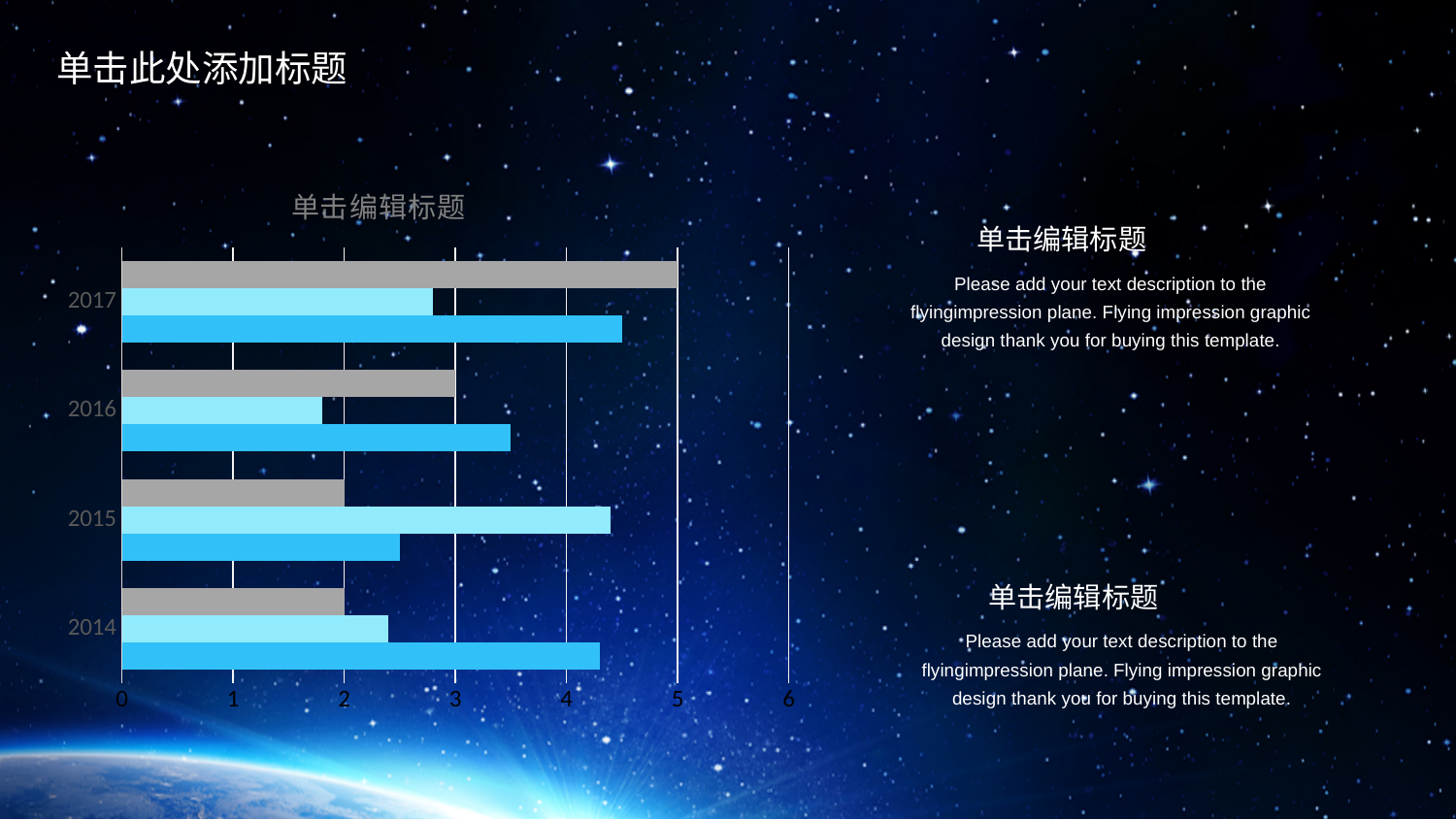

### Chart: 单击编辑标题

| Category | 营销部门 | 营销部门2 | 管理部门 |
|---|---|---|---|
| 2014 | 4.3 | 2.4 | 2.0 |
| 2015 | 2.5 | 4.4 | 2.0 |
| 2016 | 3.5 | 1.8 | 3.0 |
| 2017 | 4.5 | 2.8 | 5.0 |
单击编辑标题
Please add your text description to the flyingimpression plane. Flying impression graphic design thank you for buying this template.

单击编辑标题
Please add your text description to the flyingimpression plane. Flying impression graphic design thank you for buying this template.